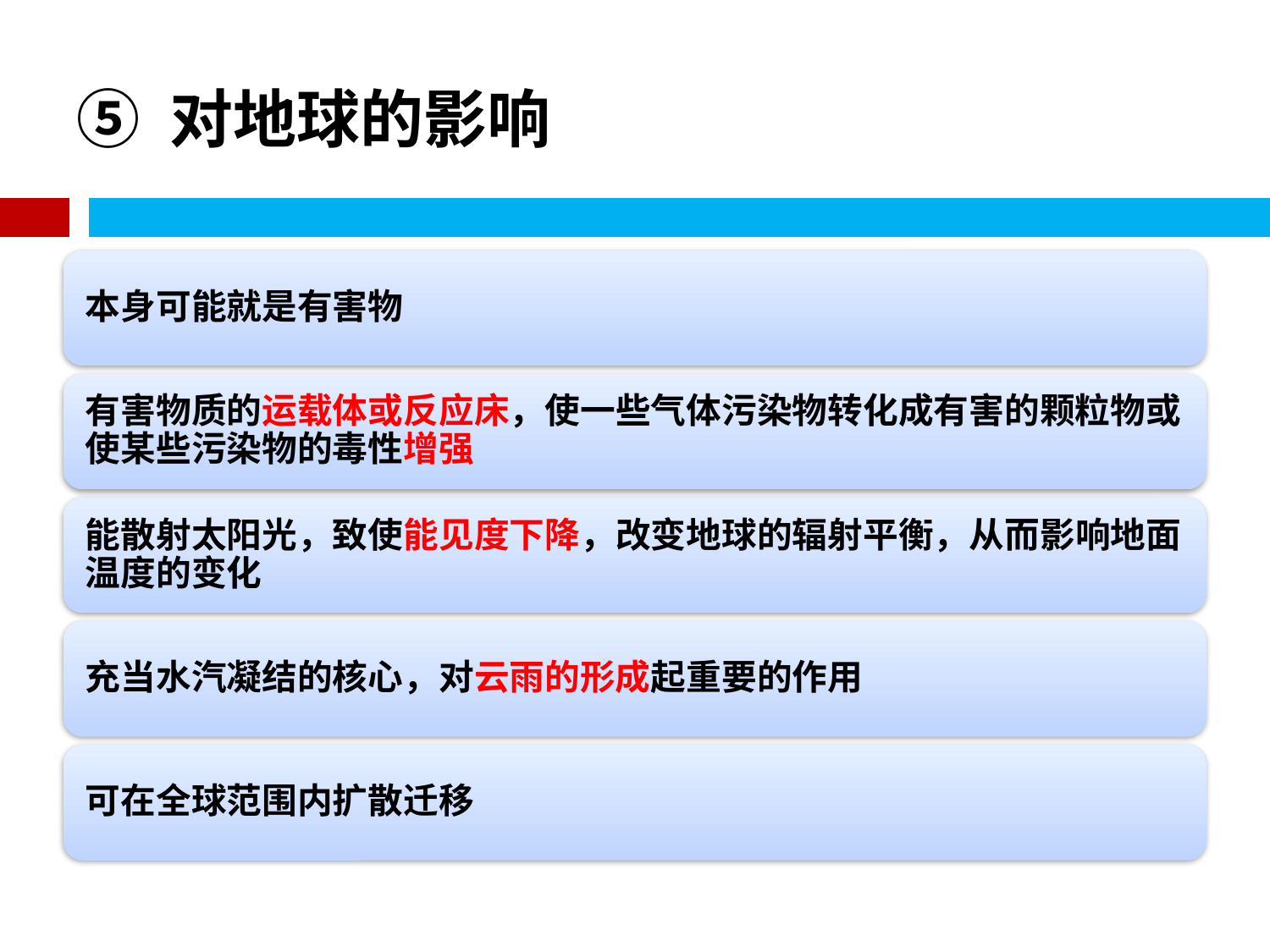

# ⑤ 对地球的影响
本身可能就是有害物
有害物质的运载体或反应床，使一些气体污染物转化成有害的颗粒物或使某些污染物的毒性增强
能散射太阳光，致使能见度下降，改变地球的辐射平衡，从而影响地面温度的变化
充当水汽凝结的核心，对云雨的形成起重要的作用
可在全球范围内扩散迁移